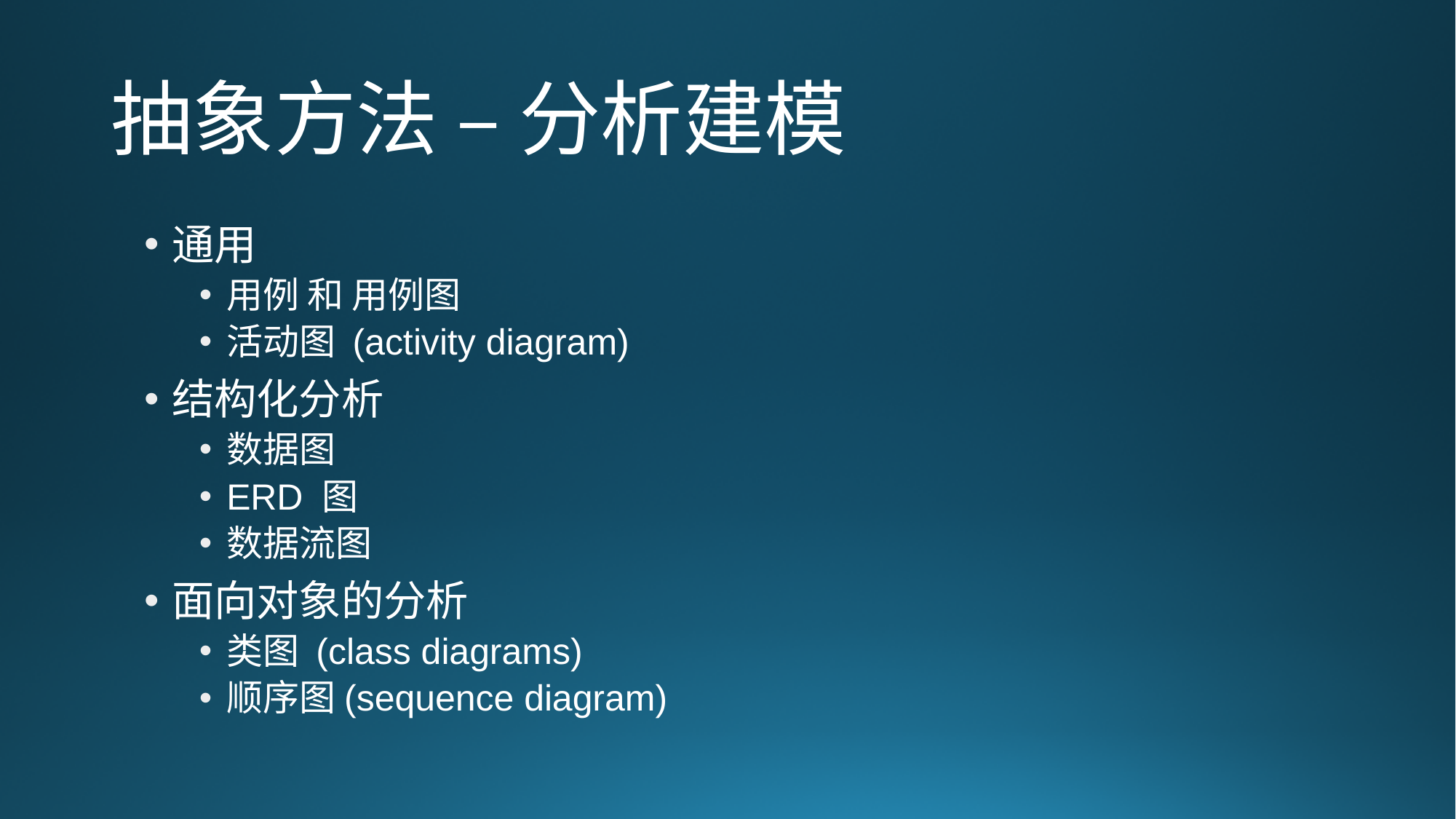

# 抽象方法 – 分析建模
通用
用例 和 用例图
活动图 (activity diagram)
结构化分析
数据图
ERD 图
数据流图
面向对象的分析
类图 (class diagrams)
顺序图(sequence diagram)